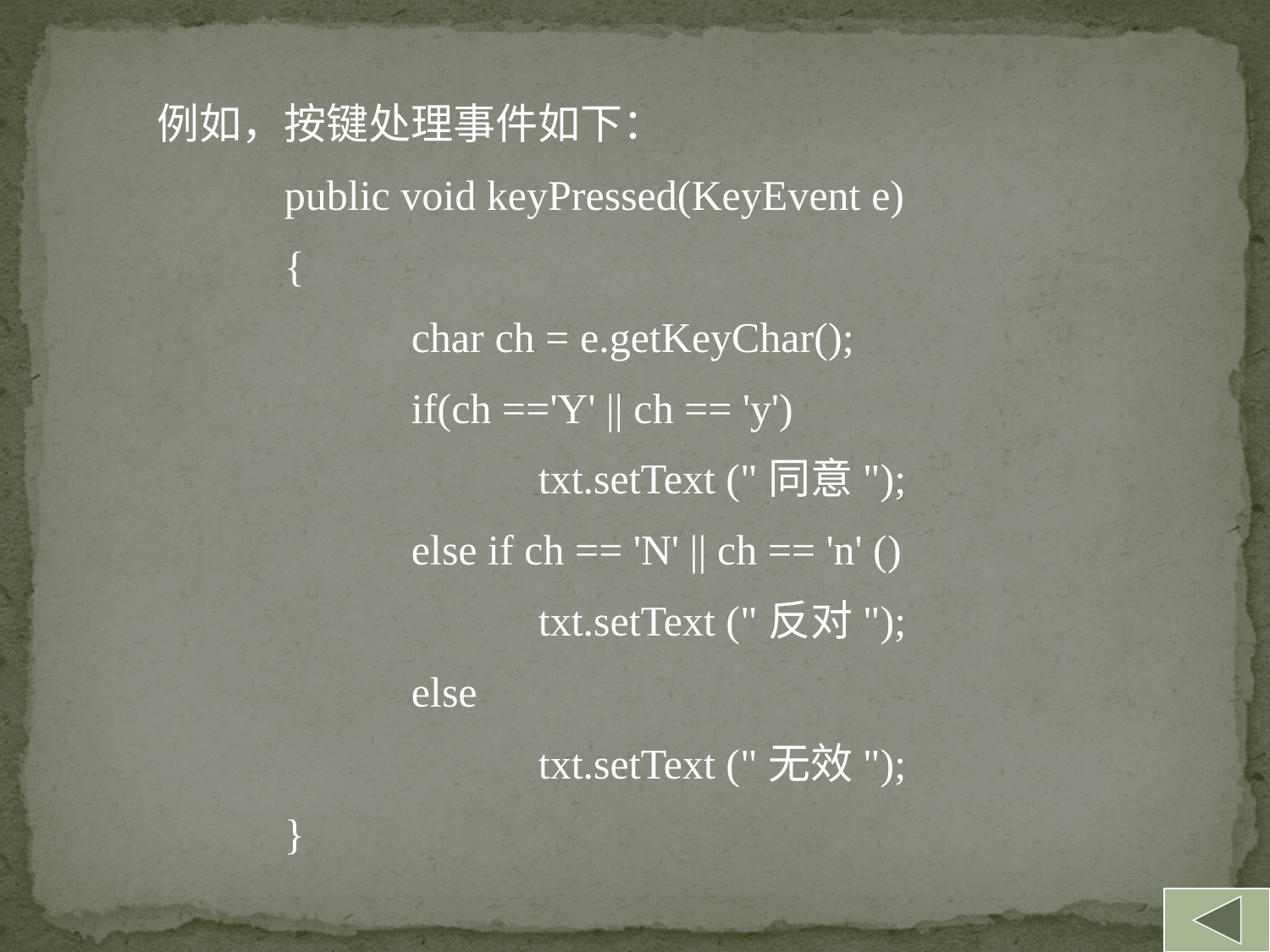

例如，按键处理事件如下：
	public void keyPressed(KeyEvent e)
	{
		char ch = e.getKeyChar();
		if(ch =='Y' || ch == 'y')
			txt.setText ("同意");
		else if ch == 'N' || ch == 'n' ()
			txt.setText ("反对");
		else
			txt.setText ("无效");
	}